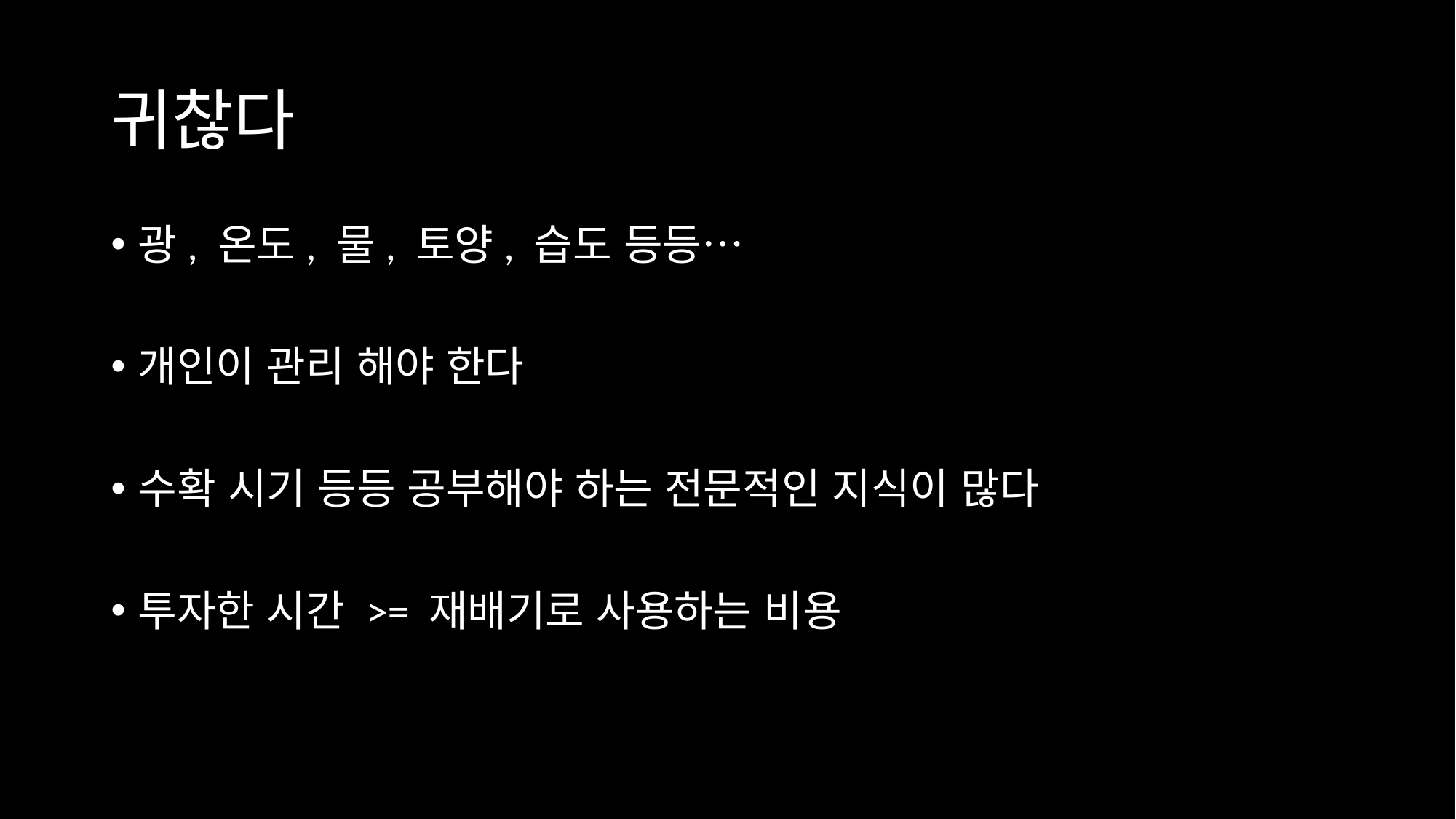

# 귀찮다
광, 온도, 물, 토양, 습도 등등…

개인이 관리 해야 한다

수확 시기 등등 공부해야 하는 전문적인 지식이 많다

투자한 시간 >= 재배기로 사용하는 비용